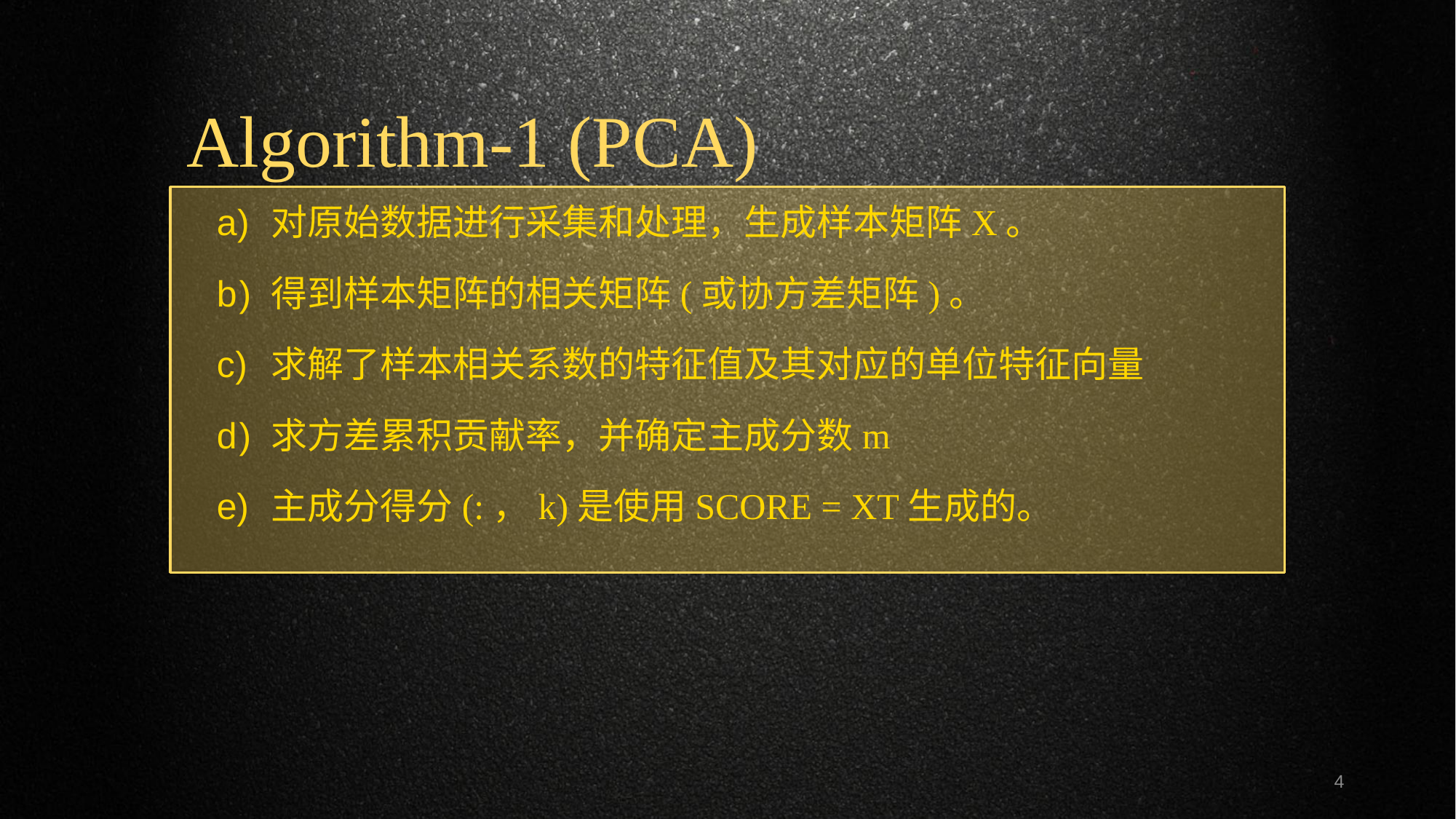

Algorithm-1 (PCA)

对原始数据进行采集和处理，生成样本矩阵X。
得到样本矩阵的相关矩阵(或协方差矩阵)。
求解了样本相关系数的特征值及其对应的单位特征向量
求方差累积贡献率，并确定主成分数m
主成分得分(:，k)是使用SCORE = XT生成的。

4